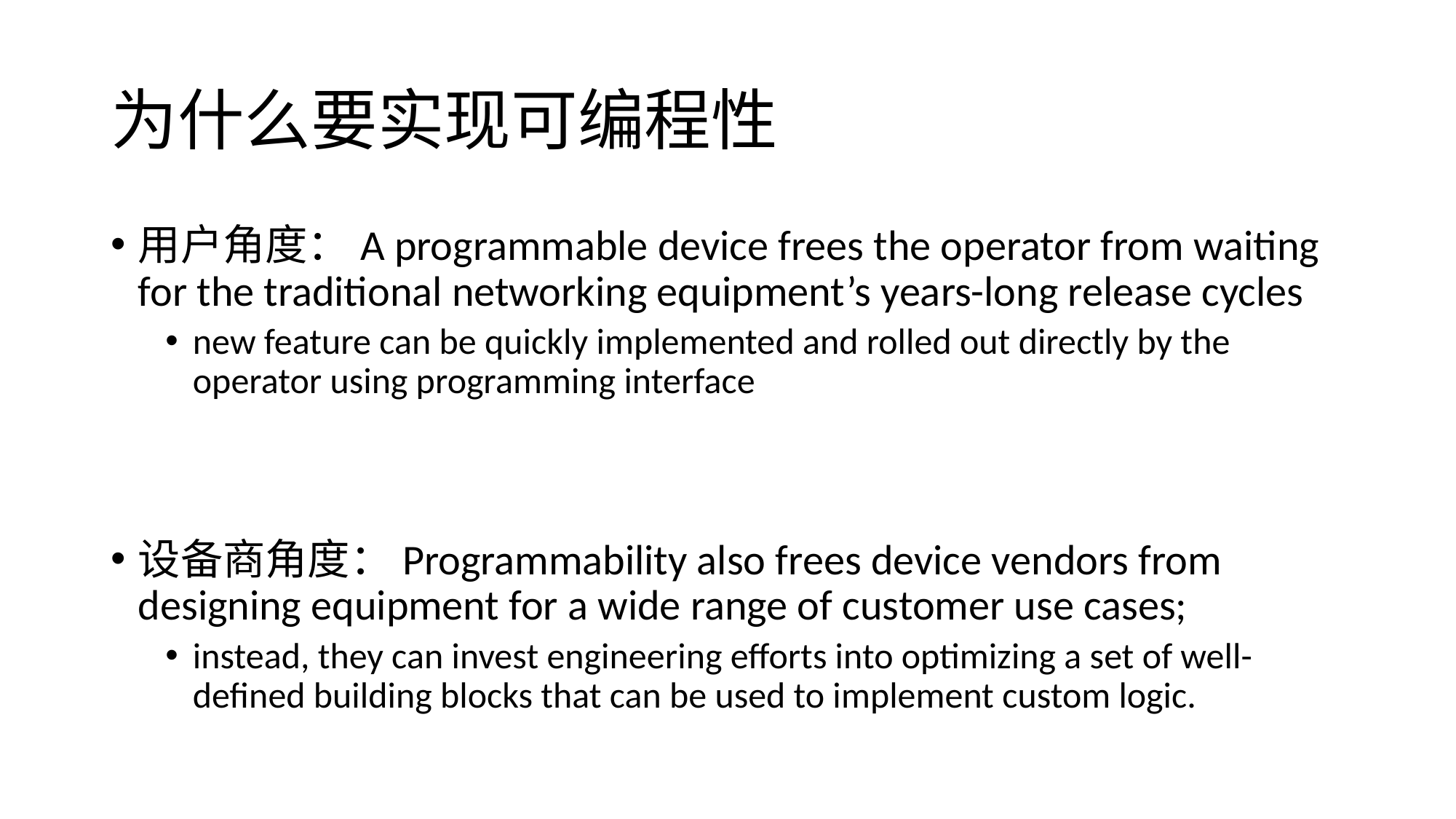

# 为什么要实现可编程性
用户角度：A programmable device frees the operator from waiting for the traditional networking equipment’s years-long release cycles
new feature can be quickly implemented and rolled out directly by the operator using programming interface

设备商角度：Programmability also frees device vendors from designing equipment for a wide range of customer use cases;
instead, they can invest engineering efforts into optimizing a set of well-defined building blocks that can be used to implement custom logic.